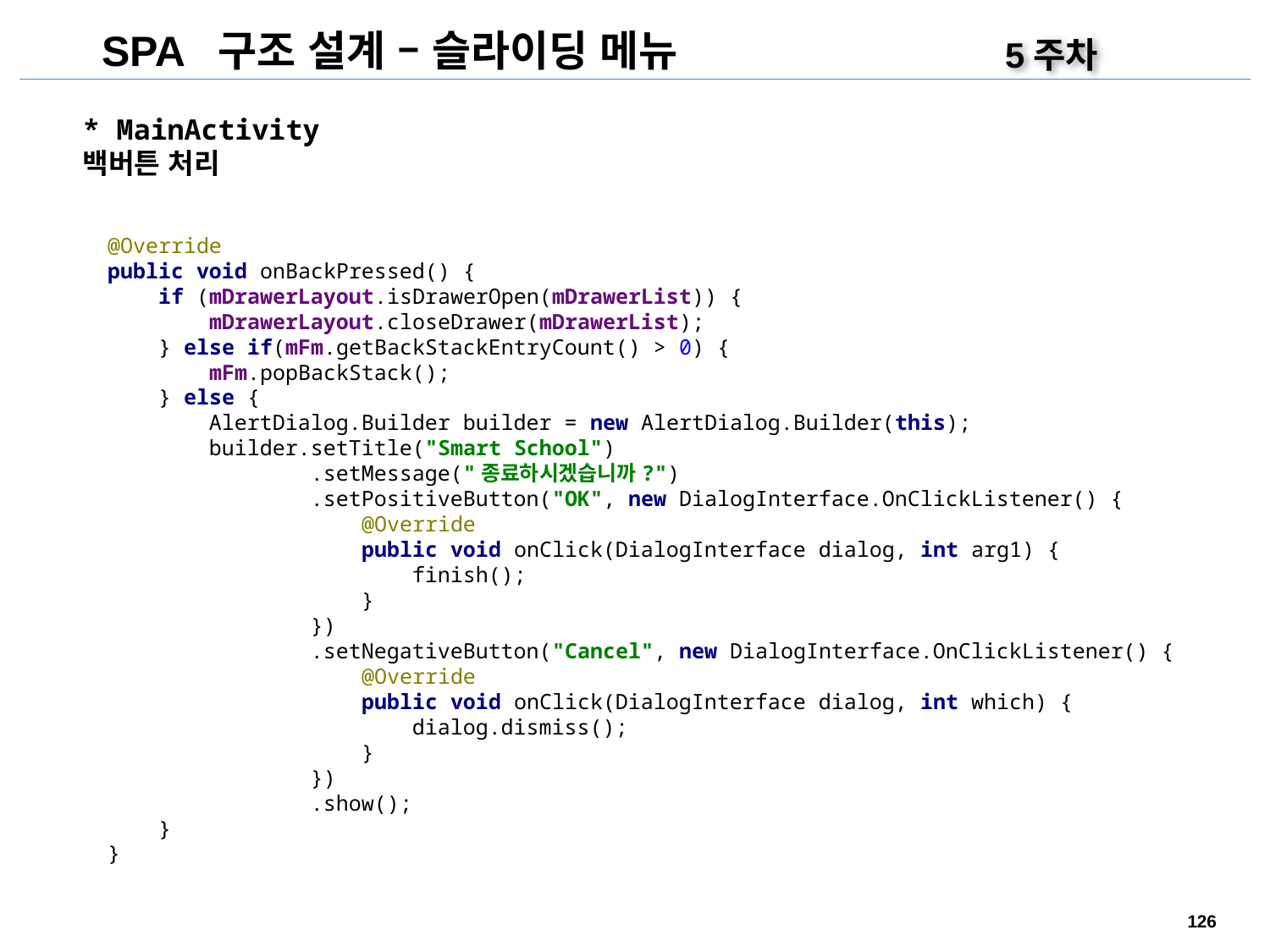

SPA  구조 설계 – 슬라이딩 메뉴
5주차
* MainActivity
백버튼 처리
@Override
public void onBackPressed() {
    if (mDrawerLayout.isDrawerOpen(mDrawerList)) {
        mDrawerLayout.closeDrawer(mDrawerList);
    } else if(mFm.getBackStackEntryCount() > 0) {
        mFm.popBackStack();
    } else {
        AlertDialog.Builder builder = new AlertDialog.Builder(this);
        builder.setTitle("Smart School")
                .setMessage("종료하시겠습니까?")
                .setPositiveButton("OK", new DialogInterface.OnClickListener() {
                    @Override
                    public void onClick(DialogInterface dialog, int arg1) {
                        finish();
                    }
                })
                .setNegativeButton("Cancel", new DialogInterface.OnClickListener() {
                    @Override
                    public void onClick(DialogInterface dialog, int which) {
                        dialog.dismiss();
                    }
                })
                .show();
    }
}